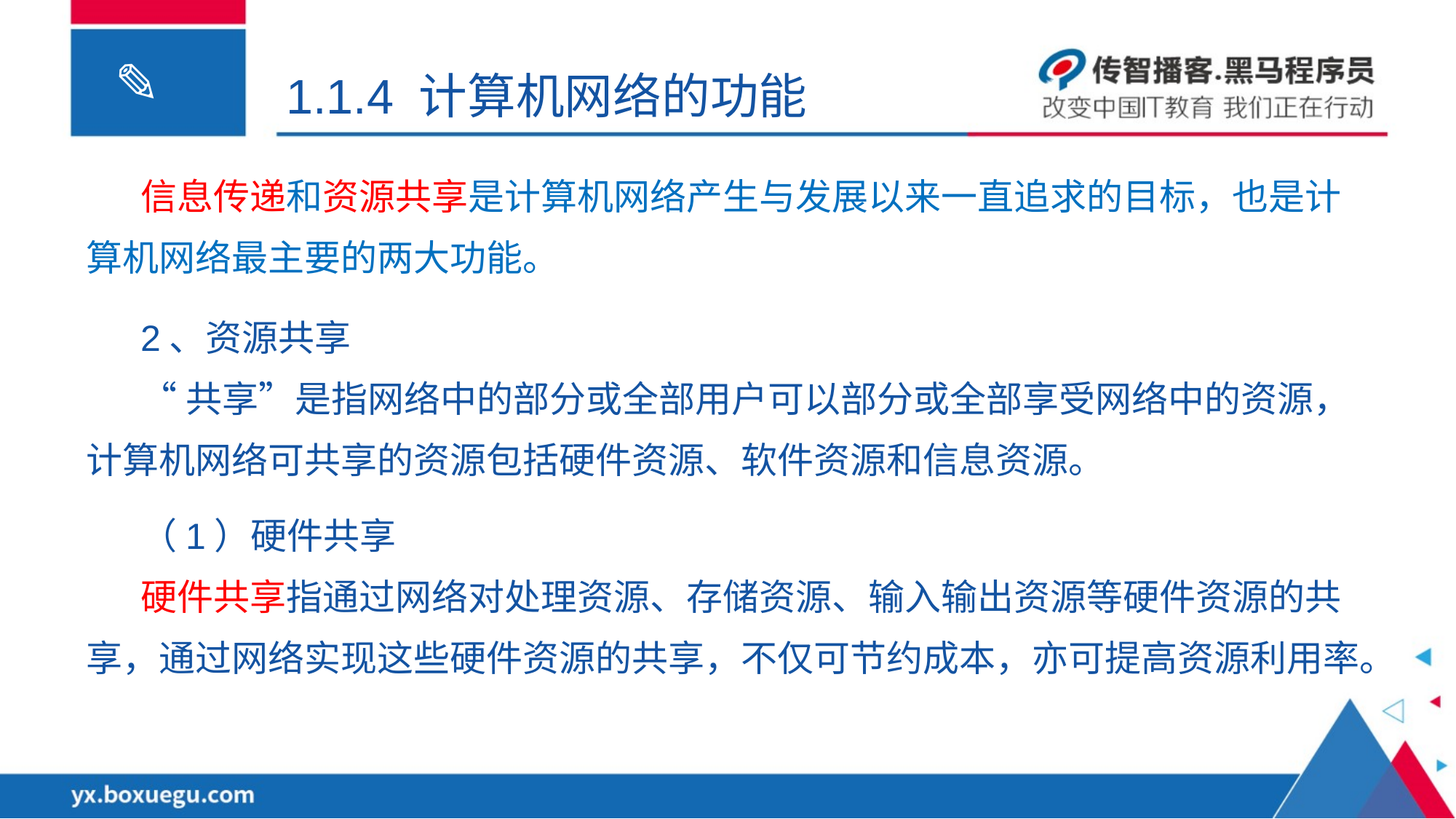

1.1.4 计算机网络的功能
信息传递和资源共享是计算机网络产生与发展以来一直追求的目标，也是计算机网络最主要的两大功能。
2、资源共享
“共享”是指网络中的部分或全部用户可以部分或全部享受网络中的资源，计算机网络可共享的资源包括硬件资源、软件资源和信息资源。
（1）硬件共享
硬件共享指通过网络对处理资源、存储资源、输入输出资源等硬件资源的共享，通过网络实现这些硬件资源的共享，不仅可节约成本，亦可提高资源利用率。